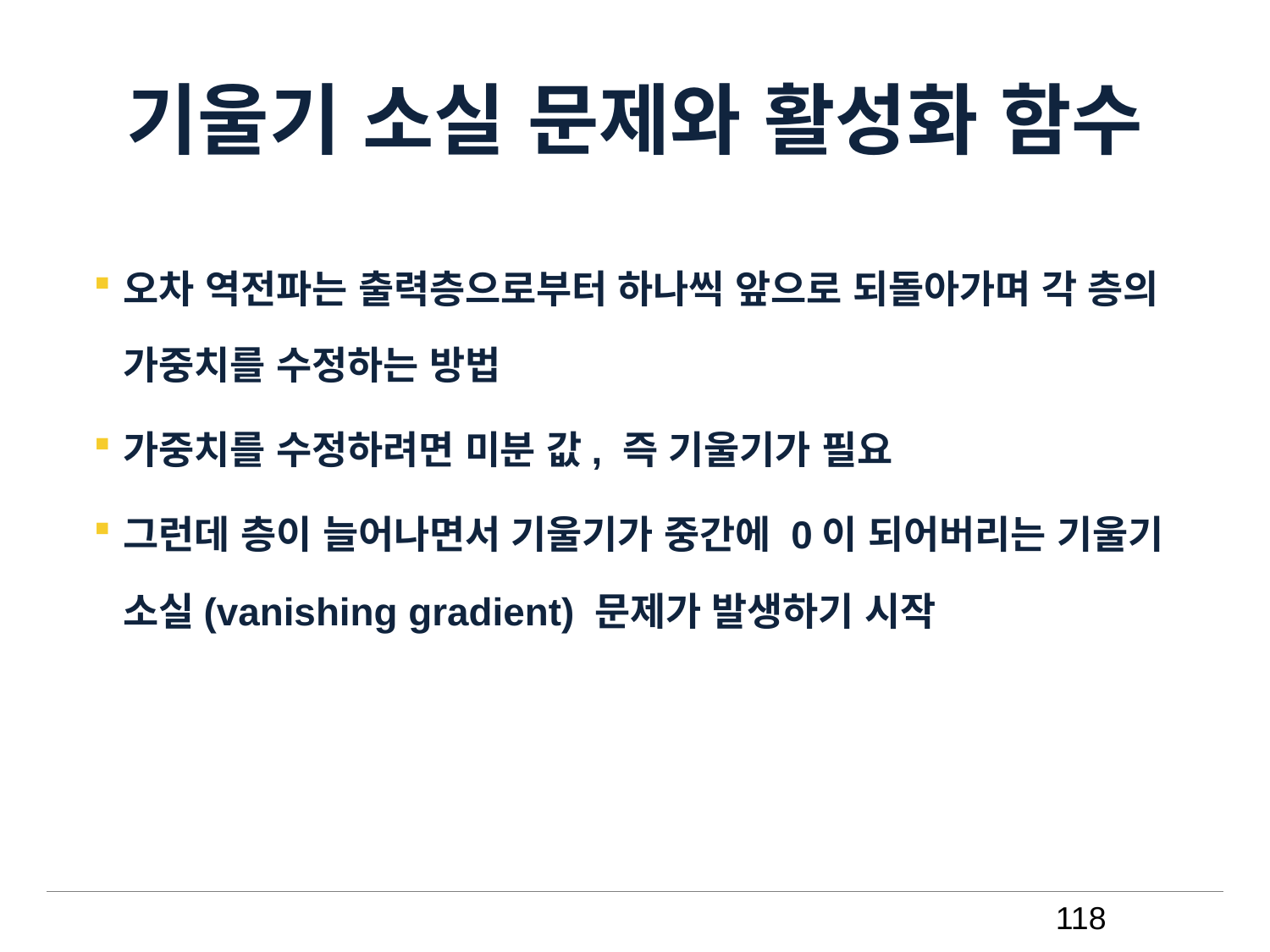

# 기울기 소실 문제와 활성화 함수
오차 역전파는 출력층으로부터 하나씩 앞으로 되돌아가며 각 층의 가중치를 수정하는 방법
가중치를 수정하려면 미분 값, 즉 기울기가 필요
그런데 층이 늘어나면서 기울기가 중간에 0이 되어버리는 기울기 소실(vanishing gradient) 문제가 발생하기 시작